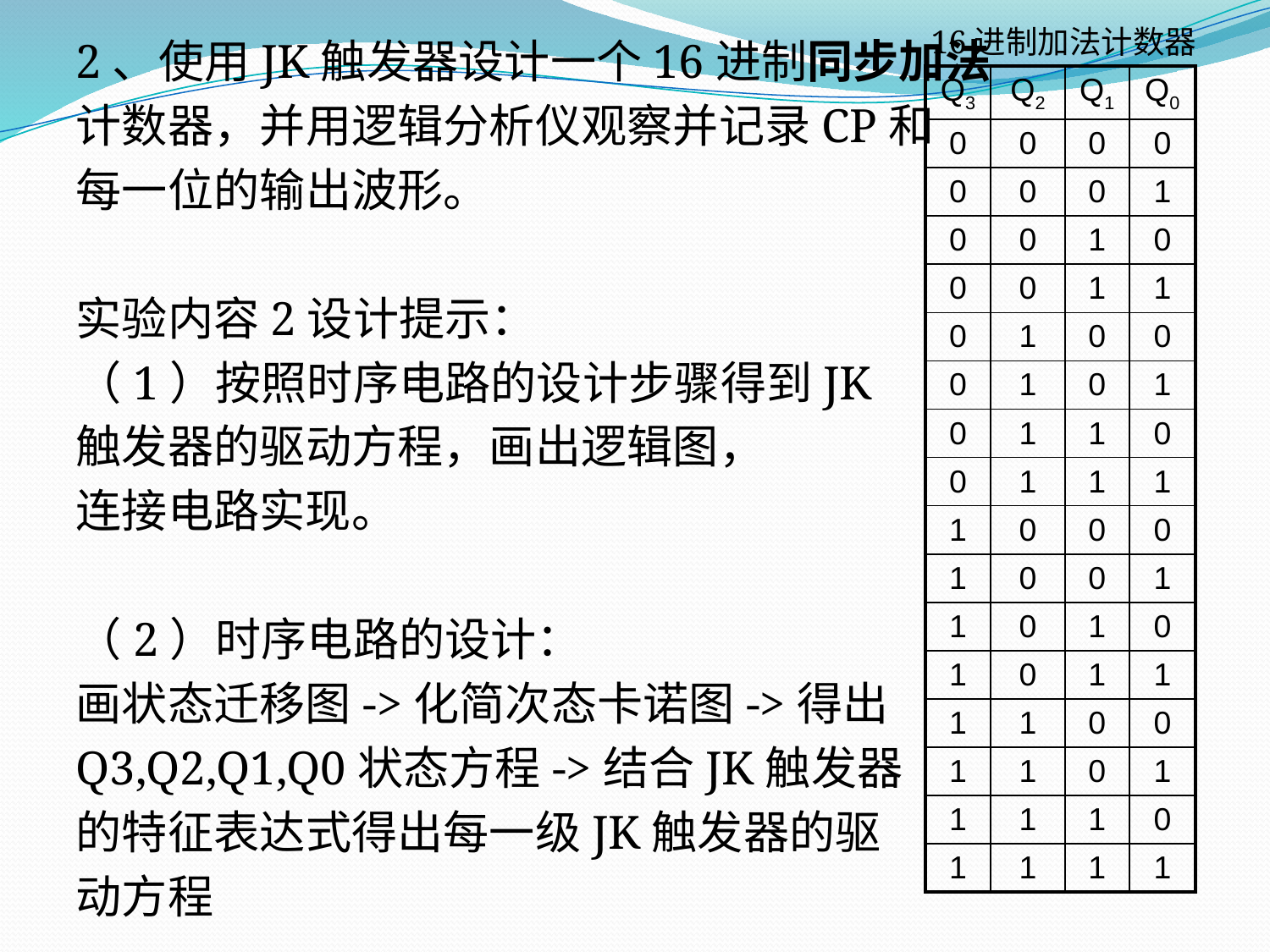

16进制加法计数器
2、使用JK触发器设计一个16进制同步加法
计数器，并用逻辑分析仪观察并记录CP和
每一位的输出波形。

实验内容2设计提示：
（1）按照时序电路的设计步骤得到JK
触发器的驱动方程，画出逻辑图，
连接电路实现。

（2）时序电路的设计：
画状态迁移图->化简次态卡诺图->得出
Q3,Q2,Q1,Q0状态方程->结合JK触发器
的特征表达式得出每一级JK触发器的驱
动方程

| Q3 | Q2 | Q1 | Q0 |
| --- | --- | --- | --- |
| 0 | 0 | 0 | 0 |
| 0 | 0 | 0 | 1 |
| 0 | 0 | 1 | 0 |
| 0 | 0 | 1 | 1 |
| 0 | 1 | 0 | 0 |
| 0 | 1 | 0 | 1 |
| 0 | 1 | 1 | 0 |
| 0 | 1 | 1 | 1 |
| 1 | 0 | 0 | 0 |
| 1 | 0 | 0 | 1 |
| 1 | 0 | 1 | 0 |
| 1 | 0 | 1 | 1 |
| 1 | 1 | 0 | 0 |
| 1 | 1 | 0 | 1 |
| 1 | 1 | 1 | 0 |
| 1 | 1 | 1 | 1 |